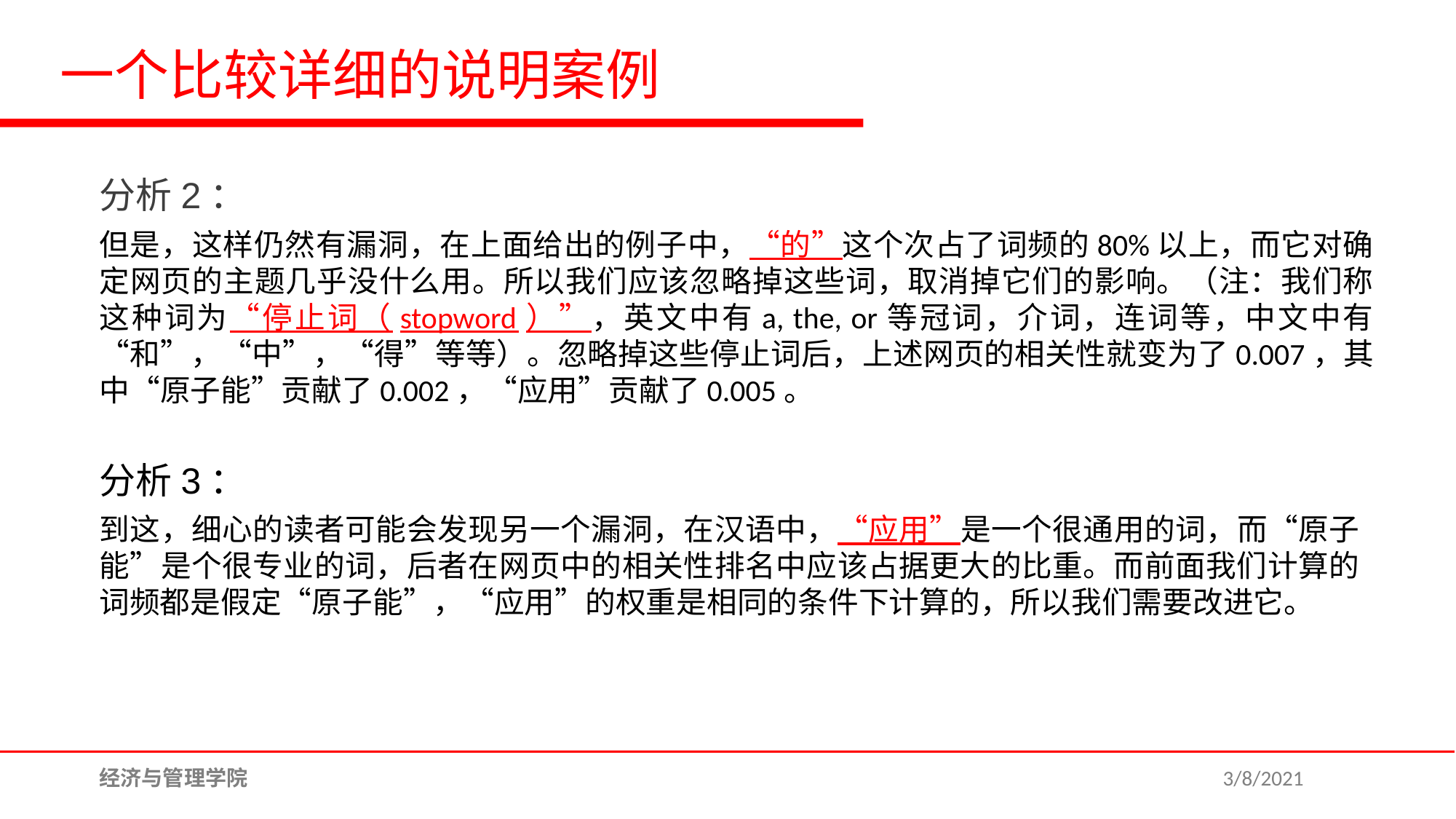

一个比较详细的说明案例
分析2：
但是，这样仍然有漏洞，在上面给出的例子中，“的”这个次占了词频的80%以上，而它对确定网页的主题几乎没什么用。所以我们应该忽略掉这些词，取消掉它们的影响。（注：我们称这种词为“停止词（stopword）”，英文中有a, the, or等冠词，介词，连词等，中文中有“和”，“中”，“得”等等）。忽略掉这些停止词后，上述网页的相关性就变为了0.007，其中“原子能”贡献了0.002，“应用”贡献了0.005。
分析3：
到这，细心的读者可能会发现另一个漏洞，在汉语中，“应用”是一个很通用的词，而“原子能”是个很专业的词，后者在网页中的相关性排名中应该占据更大的比重。而前面我们计算的词频都是假定“原子能”，“应用”的权重是相同的条件下计算的，所以我们需要改进它。